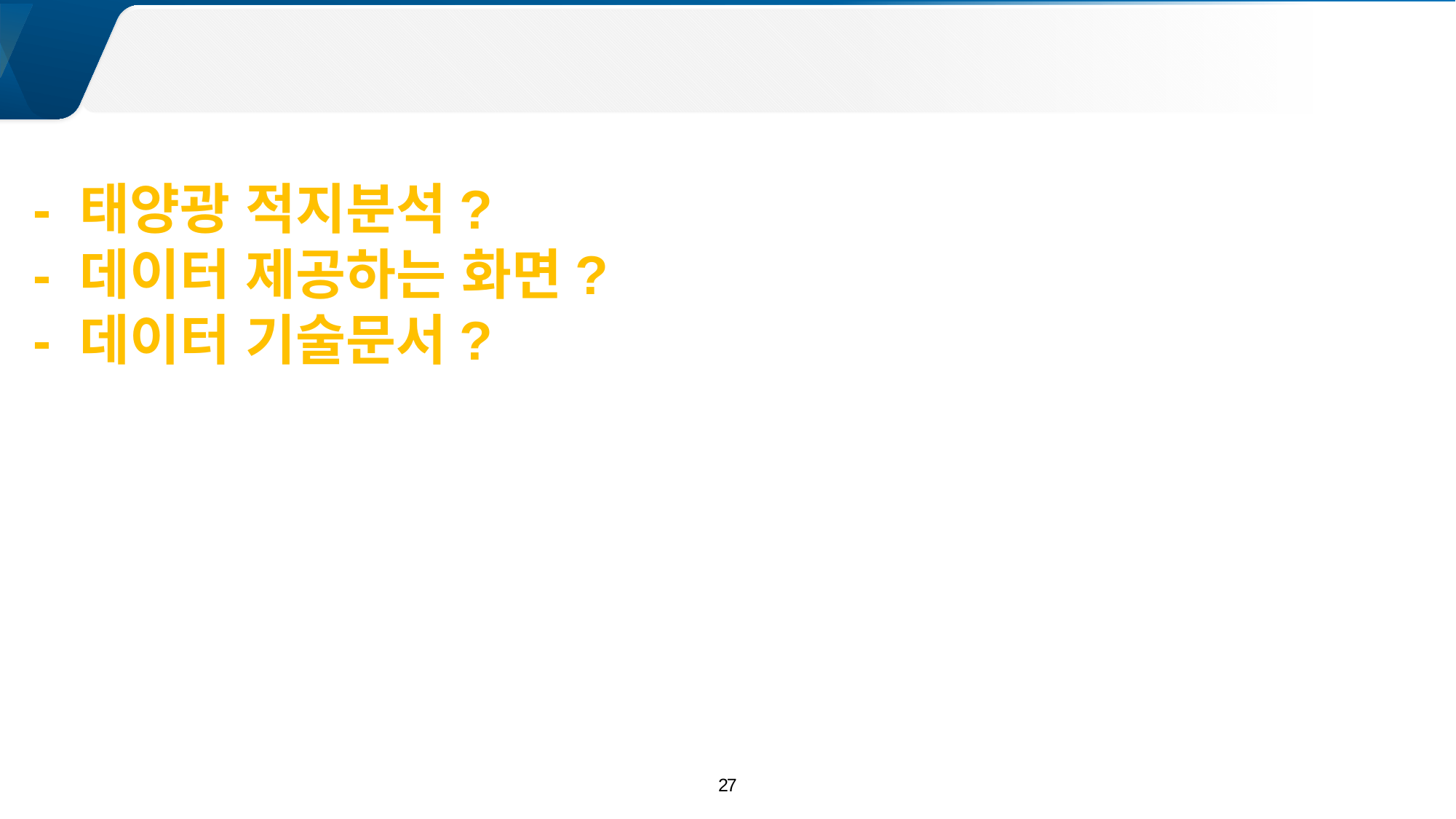

- 태양광 적지분석?
- 데이터 제공하는 화면?
- 데이터 기술문서?